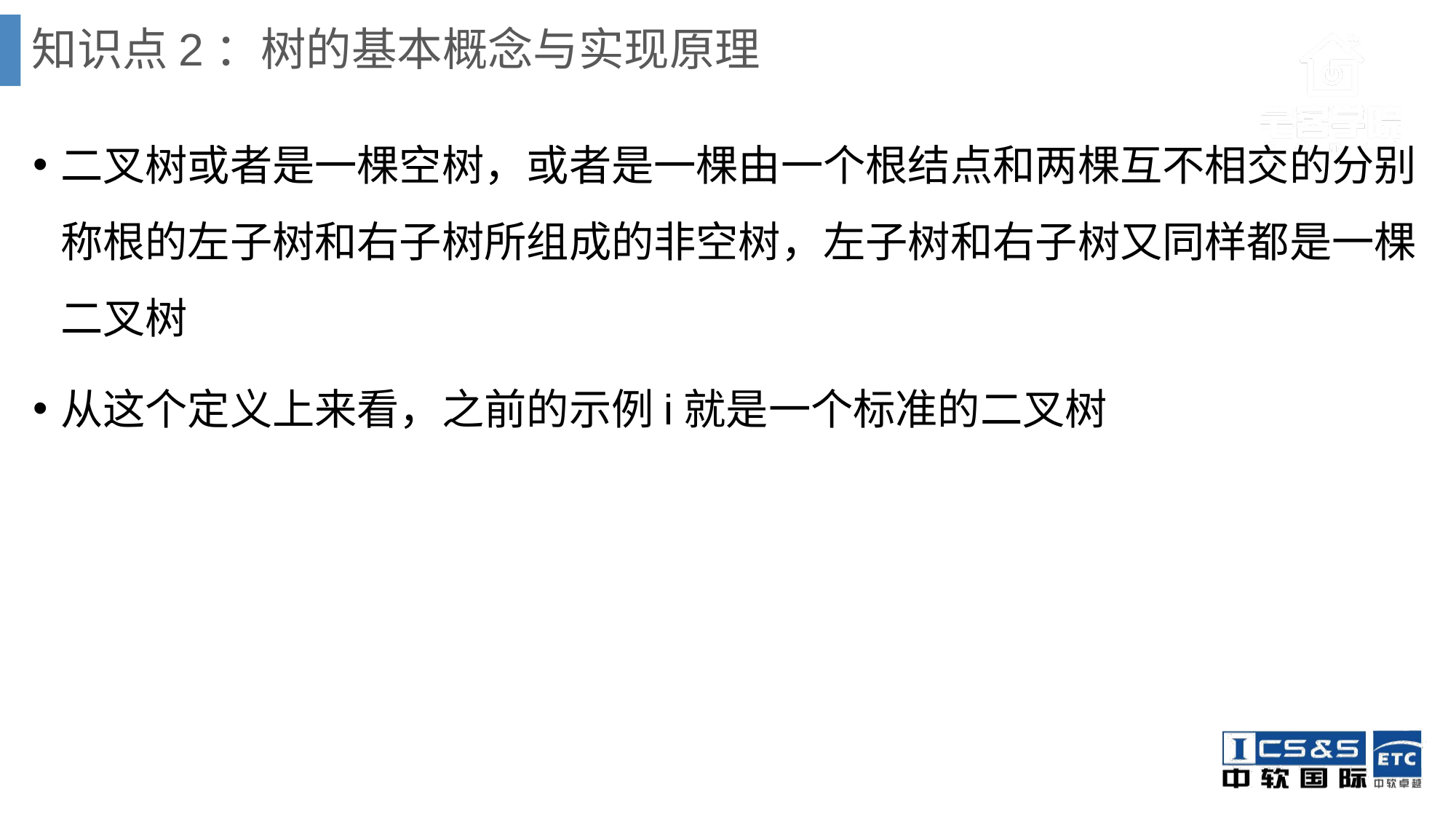

# 知识点2：树的基本概念与实现原理
二叉树或者是一棵空树，或者是一棵由一个根结点和两棵互不相交的分别称根的左子树和右子树所组成的非空树，左子树和右子树又同样都是一棵二叉树
从这个定义上来看，之前的示例i就是一个标准的二叉树